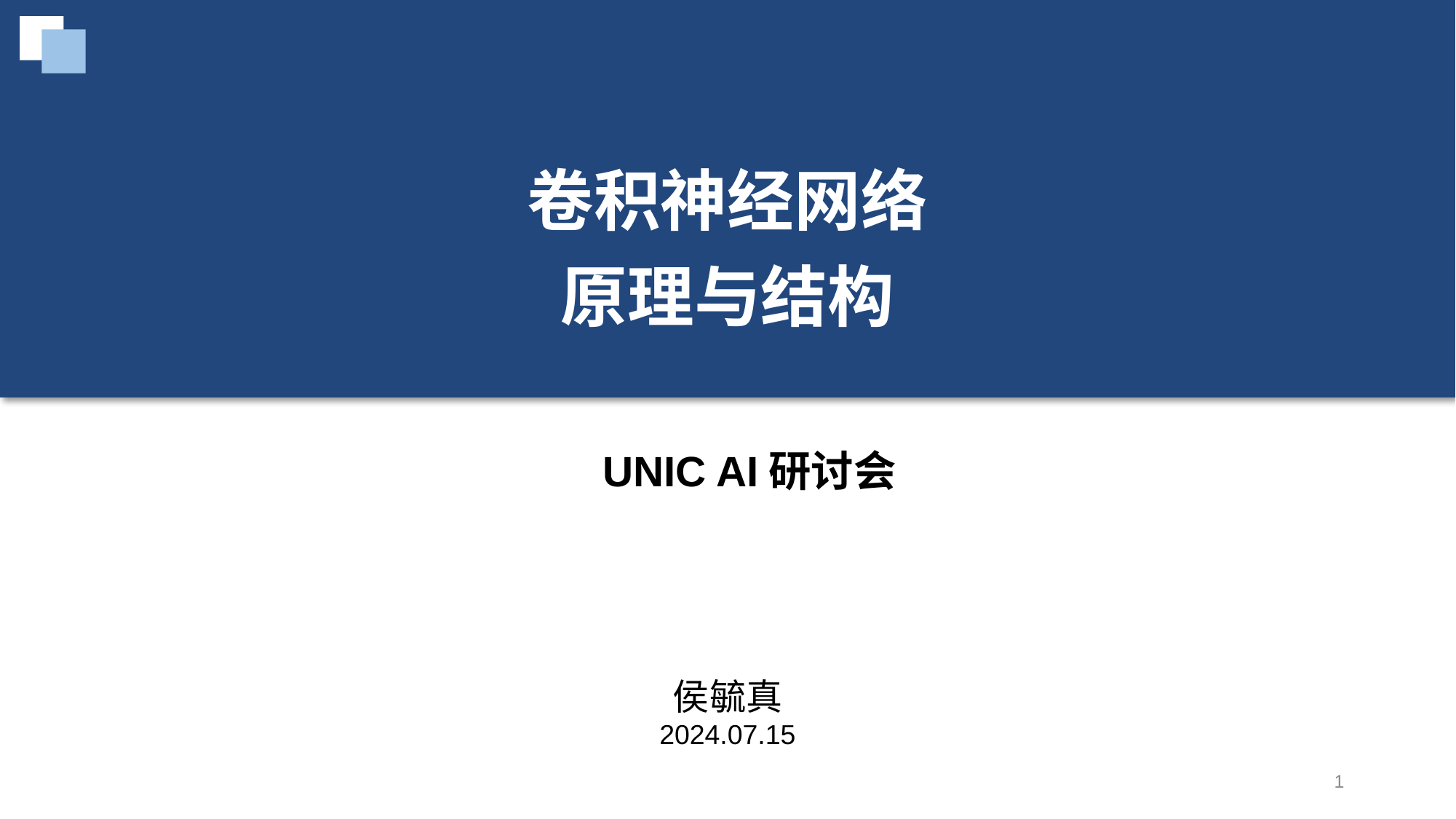

卷积神经网络
原理与结构
UNIC AI研讨会
侯毓真
2024.07.15
1